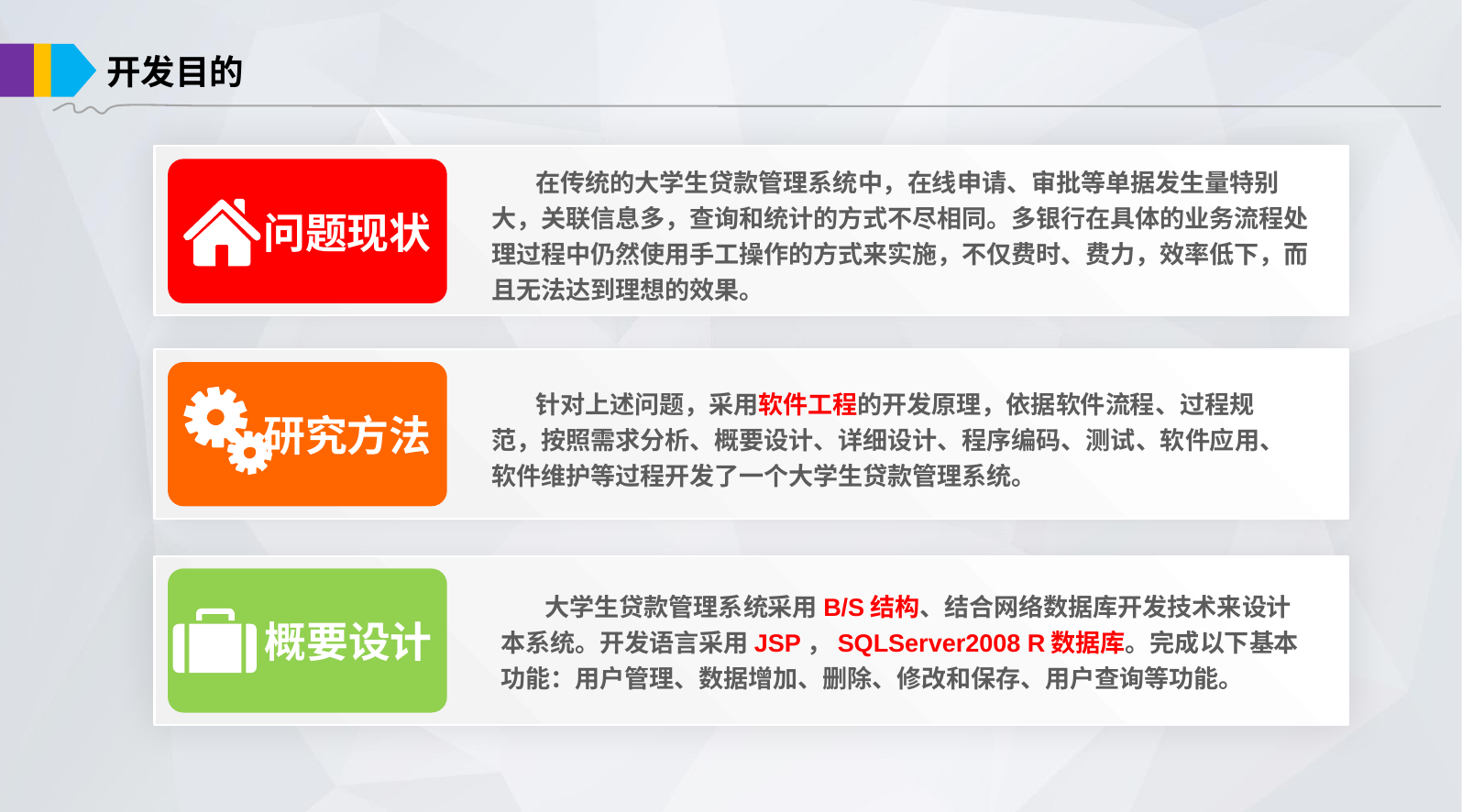

开发目的

       在传统的大学生贷款管理系统中，在线申请、审批等单据发生量特别大，关联信息多，查询和统计的方式不尽相同。多银行在具体的业务流程处理过程中仍然使用手工操作的方式来实施，不仅费时、费力，效率低下，而且无法达到理想的效果。

问题现状

研究方法

       针对上述问题，采用软件工程的开发原理，依据软件流程、过程规范，按照需求分析、概要设计、详细设计、程序编码、测试、软件应用、软件维护等过程开发了一个大学生贷款管理系统。

概要设计

       大学生贷款管理系统采用B/S结构、结合网络数据库开发技术来设计本系统。开发语言采用JSP，SQLServer2008 R数据库。完成以下基本功能：用户管理、数据增加、删除、修改和保存、用户查询等功能。